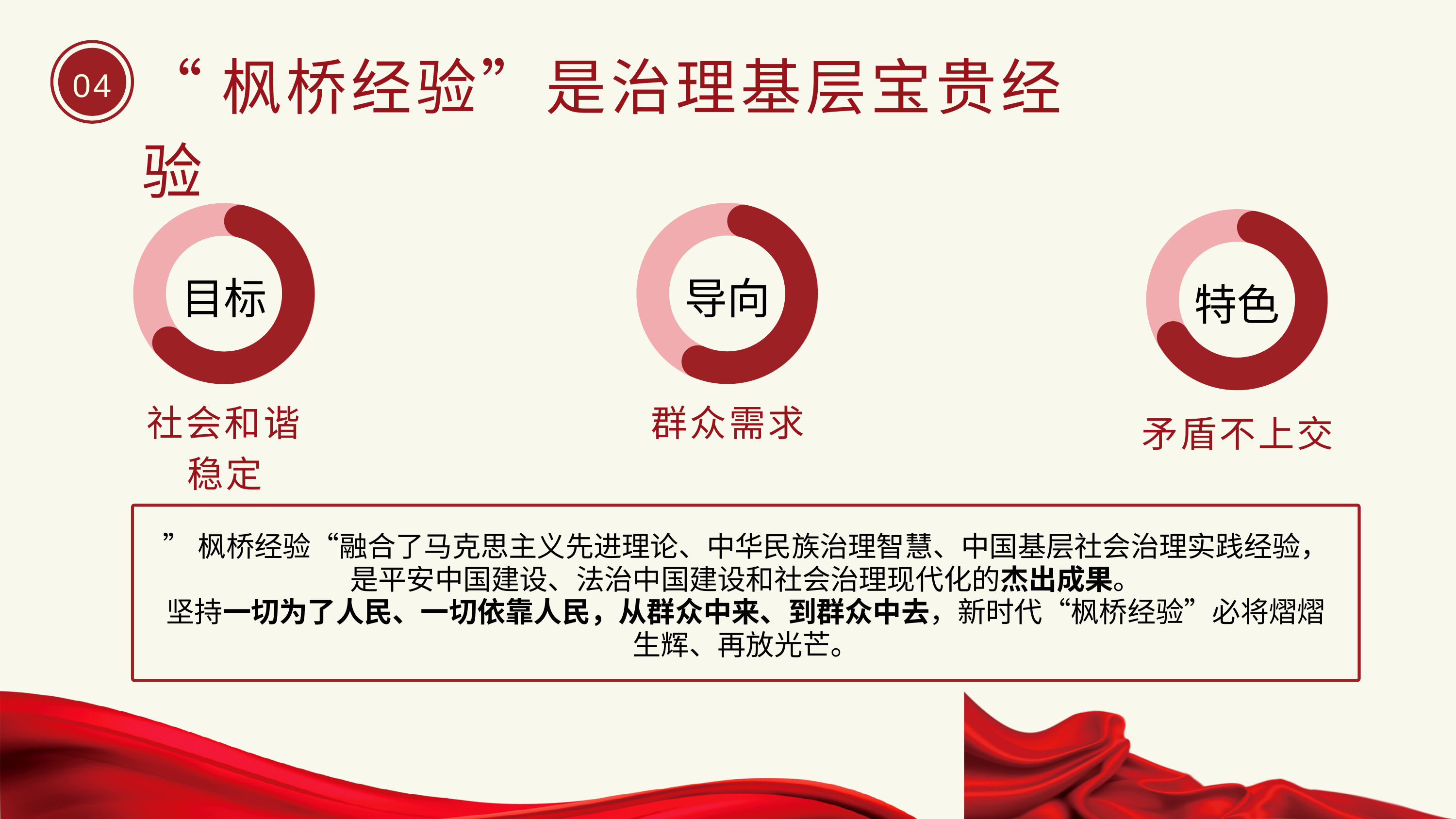

“枫桥经验”是治理基层宝贵经验

04

导向

目标

特色
群众需求
社会和谐稳定
矛盾不上交

”枫桥经验“融合了马克思主义先进理论、中华民族治理智慧、中国基层社会治理实践经验，是平安中国建设、法治中国建设和社会治理现代化的杰出成果。
坚持一切为了人民、一切依靠人民，从群众中来、到群众中去，新时代“枫桥经验”必将熠熠生辉、再放光芒。